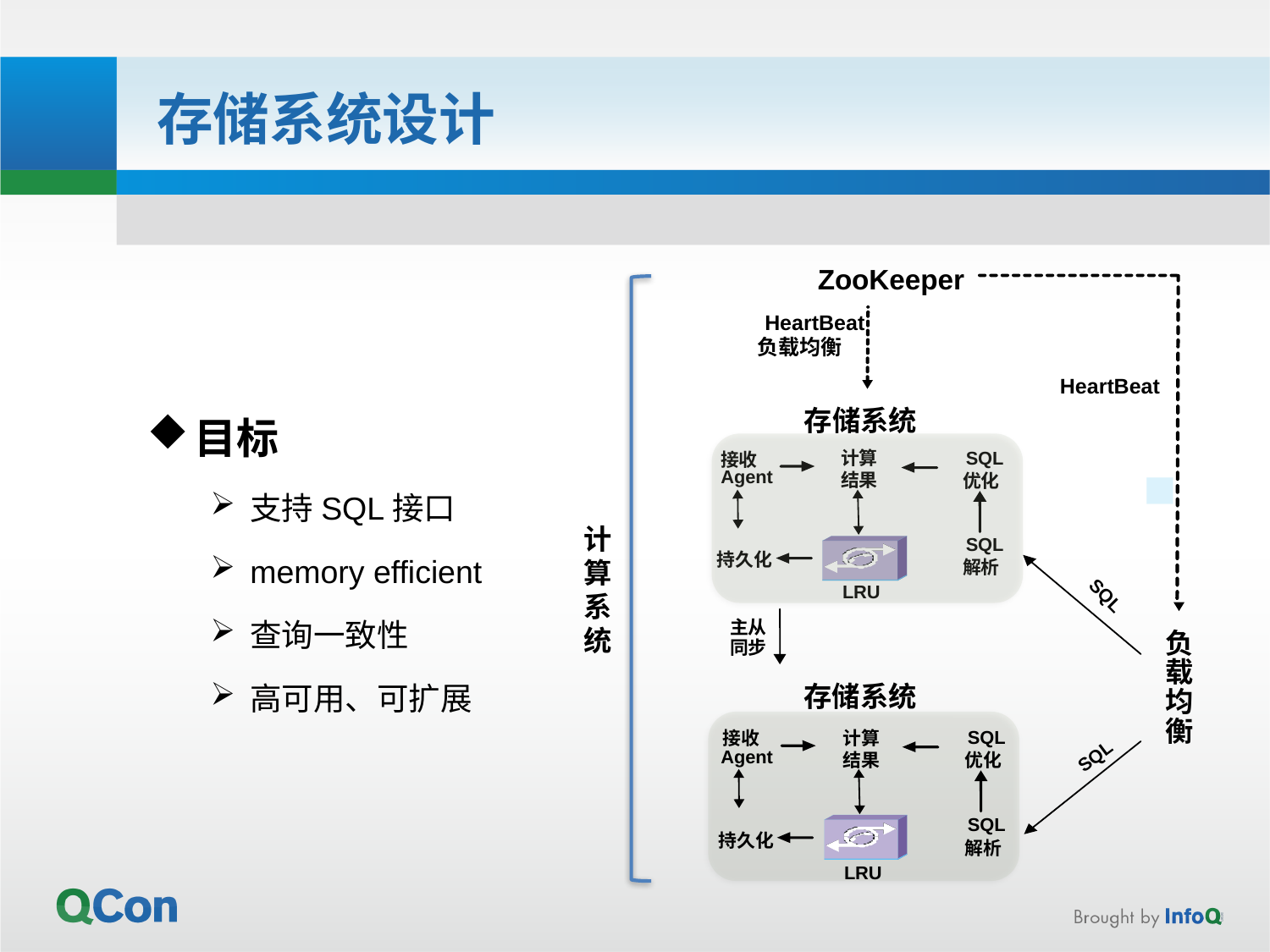

# 存储系统设计
ZooKeeper

HeartBeat
负载均衡

HeartBeat

存储系统

计算
SQL
接收

Agent

结果
优化

计
算
系
统

SQL

持久化

解析

LRU
SQL

主从
负
同步

载
存储系统
均

衡
SQL
接收
计算

SQL
Agent

结果
优化

SQL

持久化

解析

LRU
目标
支持SQL接口
memory efficient
查询一致性
高可用、可扩展